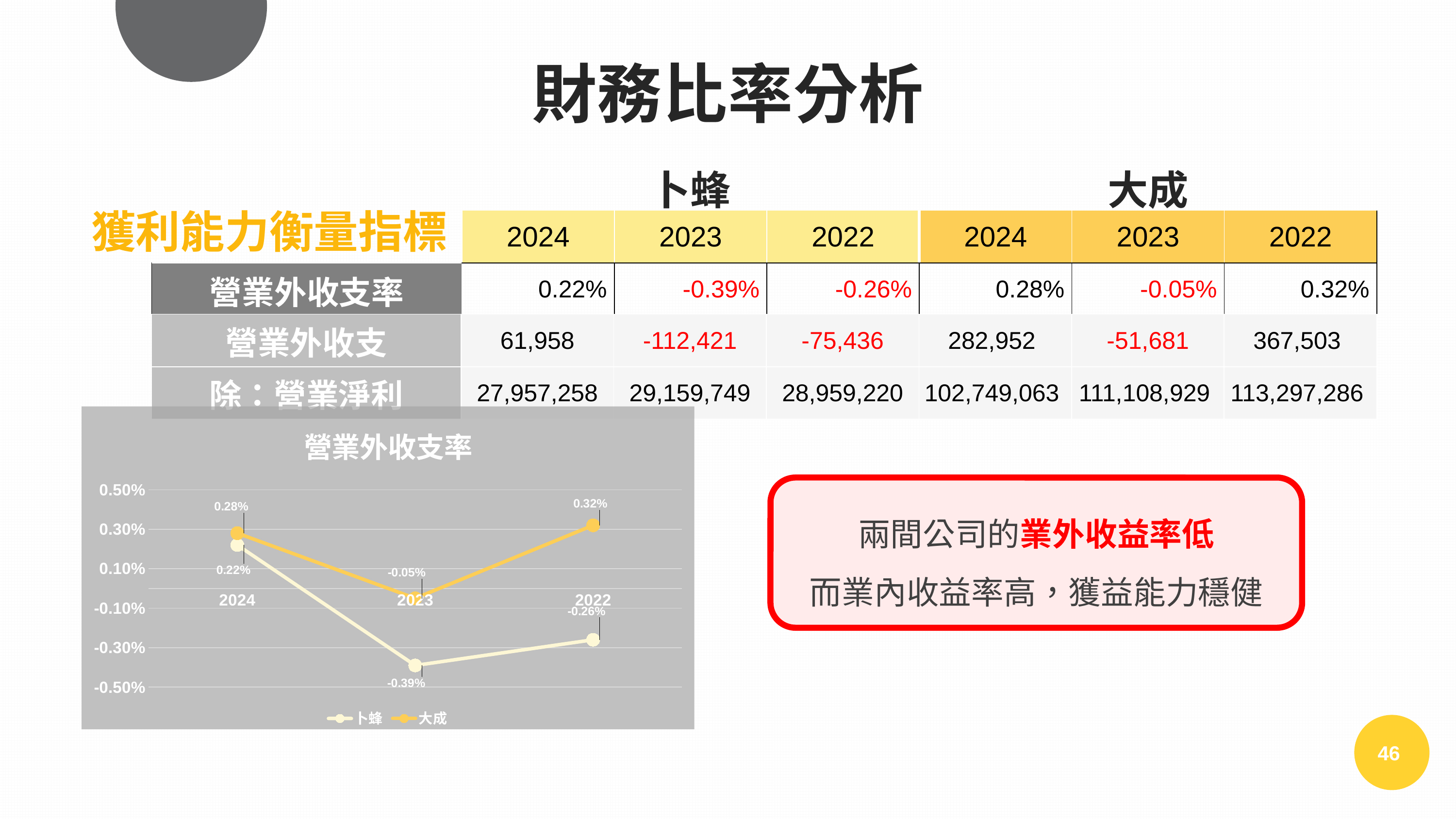

財務比率分析
|  | 卜蜂 |  |  | 大成 |  |  |
| --- | --- | --- | --- | --- | --- | --- |
|  | 2024 | 2023 | 2022 | 2024 | 2023 | 2022 |
| 營業外收支率 | 0.22% | -0.39% | -0.26% | 0.28% | -0.05% | 0.32% |
獲利能力衡量指標
| 營業外收支 | 61,958 | -112,421 | -75,436 | 282,952 | -51,681 | 367,503 |
| --- | --- | --- | --- | --- | --- | --- |
| 除：營業淨利 | 27,957,258 | 29,159,749 | 28,959,220 | 102,749,063 | 111,108,929 | 113,297,286 |

### Chart: 營業外收支率

| Category | 卜蜂 | 大成 |
|---|---|---|
| 2024 | 0.0022 | 0.0028 |
| 2023 | -0.0039 | -0.0005 |
| 2022 | -0.0026 | 0.0032 |
兩間公司的業外收益率低
而業內收益率高，獲益能力穩健

46